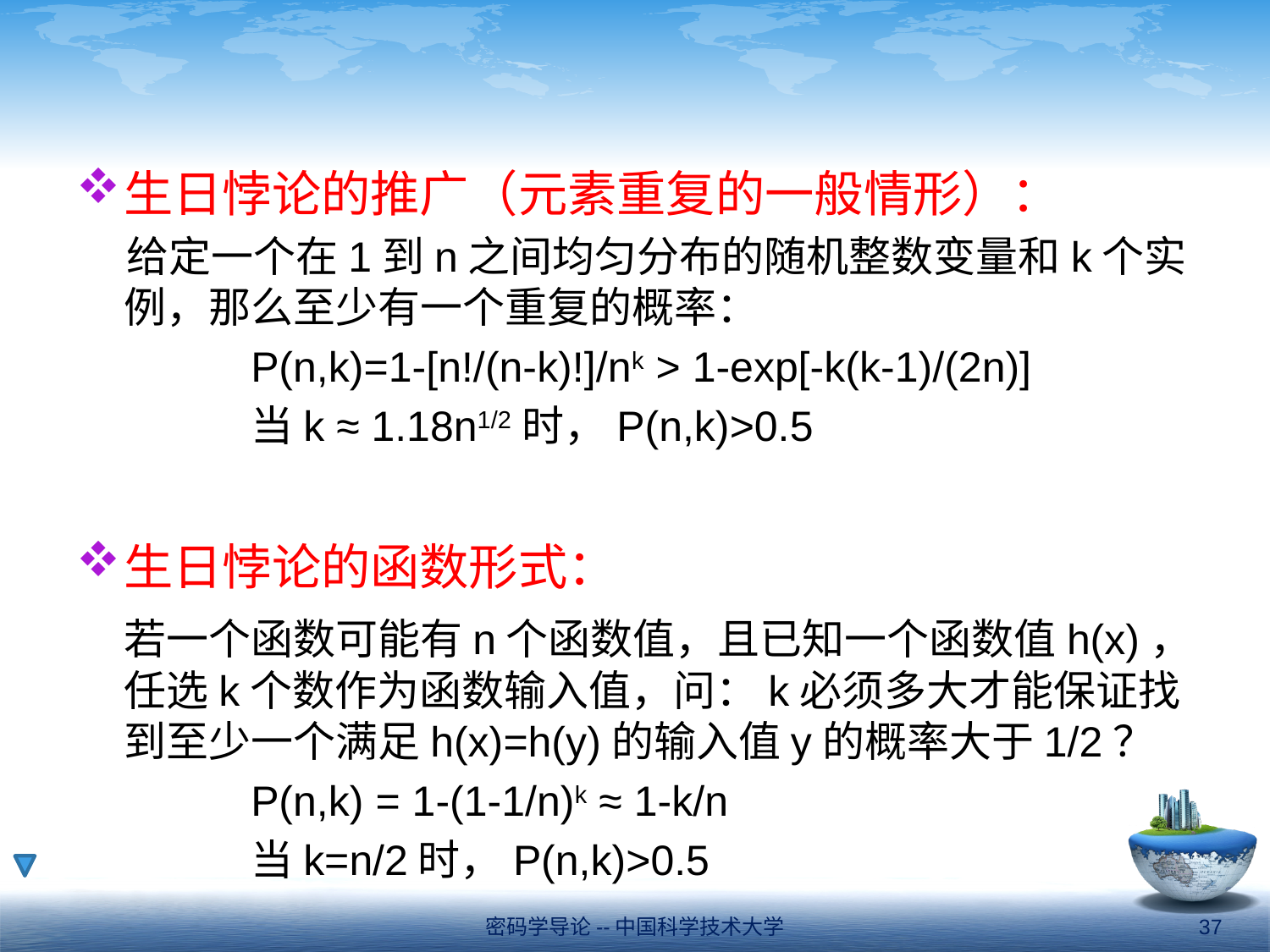

#
生日悖论的推广（元素重复的一般情形）：
给定一个在1到n之间均匀分布的随机整数变量和k个实例，那么至少有一个重复的概率：
		P(n,k)=1-[n!/(n-k)!]/nk > 1-exp[-k(k-1)/(2n)]
		当k ≈ 1.18n1/2时，P(n,k)>0.5

生日悖论的函数形式：
	若一个函数可能有n个函数值，且已知一个函数值h(x)，任选k个数作为函数输入值，问：k必须多大才能保证找到至少一个满足h(x)=h(y)的输入值y的概率大于1/2？
		P(n,k) = 1-(1-1/n)k ≈ 1-k/n
		当k=n/2时，P(n,k)>0.5

密码学导论--中国科学技术大学
37